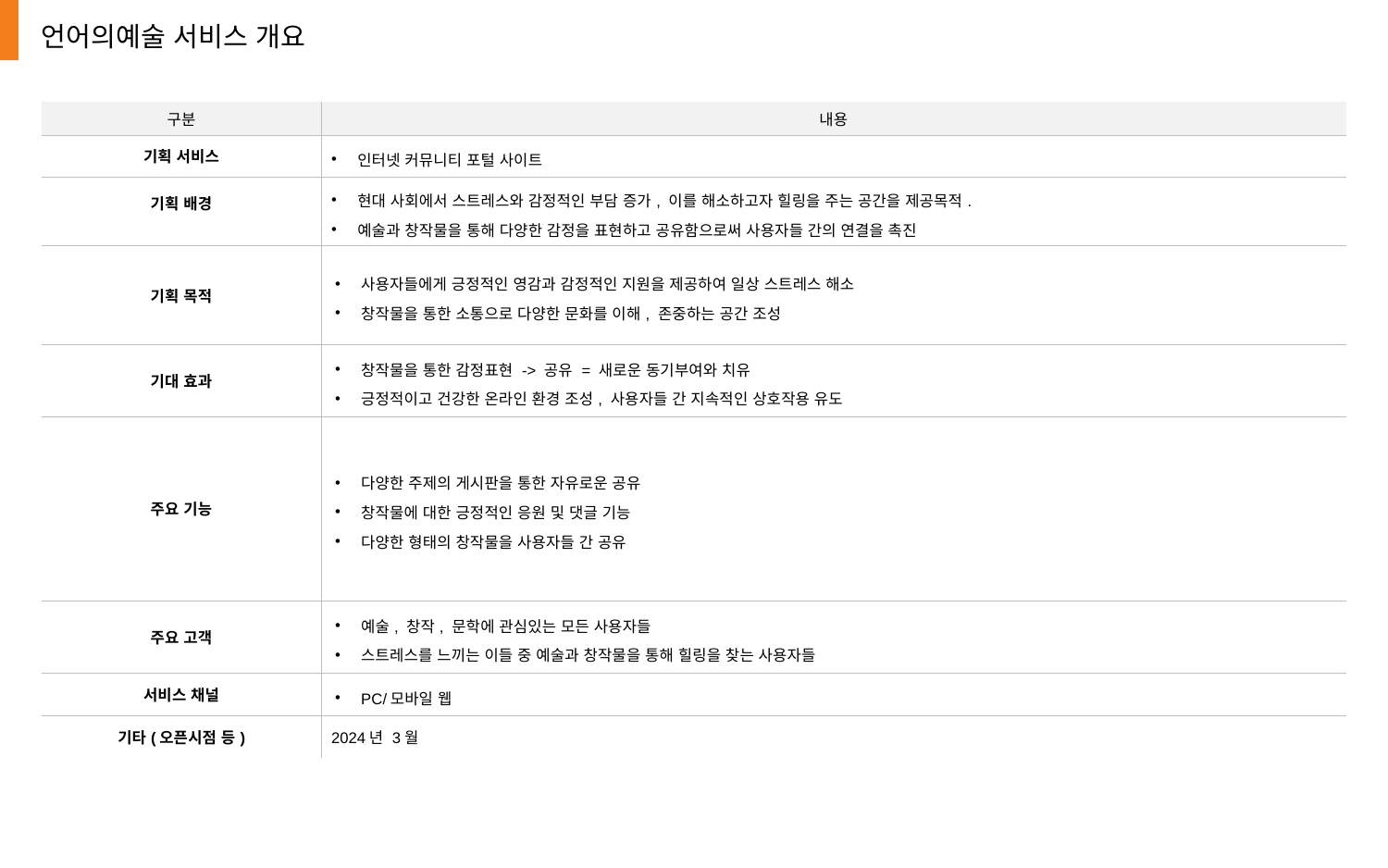

언어의예술 서비스 개요
| 구분 | 내용 |
| --- | --- |
| 기획 서비스 | 인터넷 커뮤니티 포털 사이트 |
| 기획 배경 | 현대 사회에서 스트레스와 감정적인 부담 증가, 이를 해소하고자 힐링을 주는 공간을 제공목적. 예술과 창작물을 통해 다양한 감정을 표현하고 공유함으로써 사용자들 간의 연결을 촉진 |
| 기획 목적 | 사용자들에게 긍정적인 영감과 감정적인 지원을 제공하여 일상 스트레스 해소 창작물을 통한 소통으로 다양한 문화를 이해, 존중하는 공간 조성 |
| 기대 효과 | 창작물을 통한 감정표현 -> 공유 = 새로운 동기부여와 치유 긍정적이고 건강한 온라인 환경 조성, 사용자들 간 지속적인 상호작용 유도 |
| 주요 기능 | 다양한 주제의 게시판을 통한 자유로운 공유 창작물에 대한 긍정적인 응원 및 댓글 기능 다양한 형태의 창작물을 사용자들 간 공유 |
| 주요 고객 | 예술, 창작, 문학에 관심있는 모든 사용자들 스트레스를 느끼는 이들 중 예술과 창작물을 통해 힐링을 찾는 사용자들 |
| 서비스 채널 | PC/모바일 웹 |
| 기타(오픈시점 등) | 2024년 3월 |